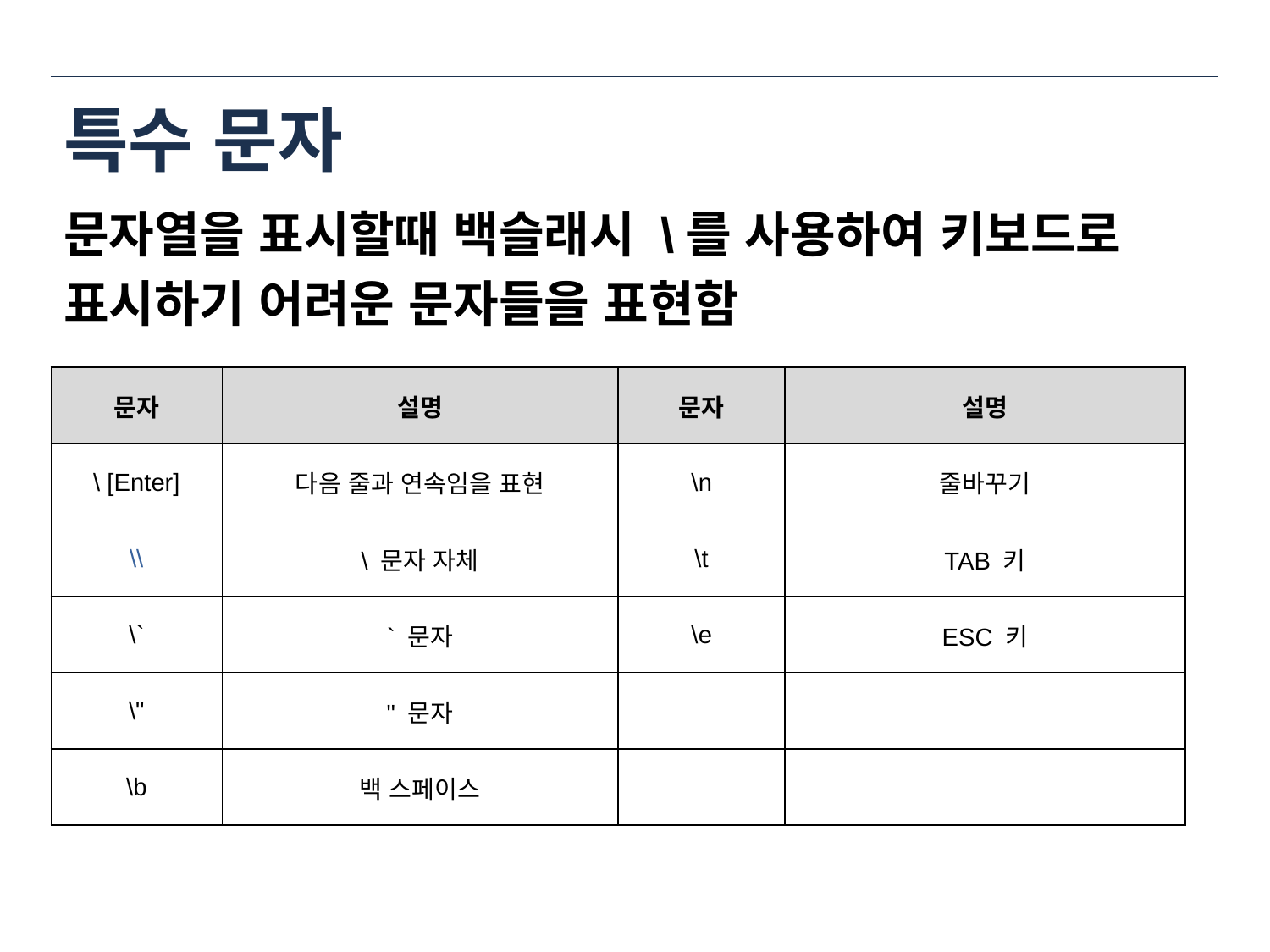

# 특수 문자
문자열을 표시할때 백슬래시 \를 사용하여 키보드로
표시하기 어려운 문자들을 표현함
| 문자 | 설명 | 문자 | 설명 |
| --- | --- | --- | --- |
| \ [Enter] | 다음 줄과 연속임을 표현 | \n | 줄바꾸기 |
| \\ | \ 문자 자체 | \t | TAB 키 |
| \` | ` 문자 | \e | ESC 키 |
| \" | " 문자 |  |  |
| \b | 백 스페이스 |  |  |